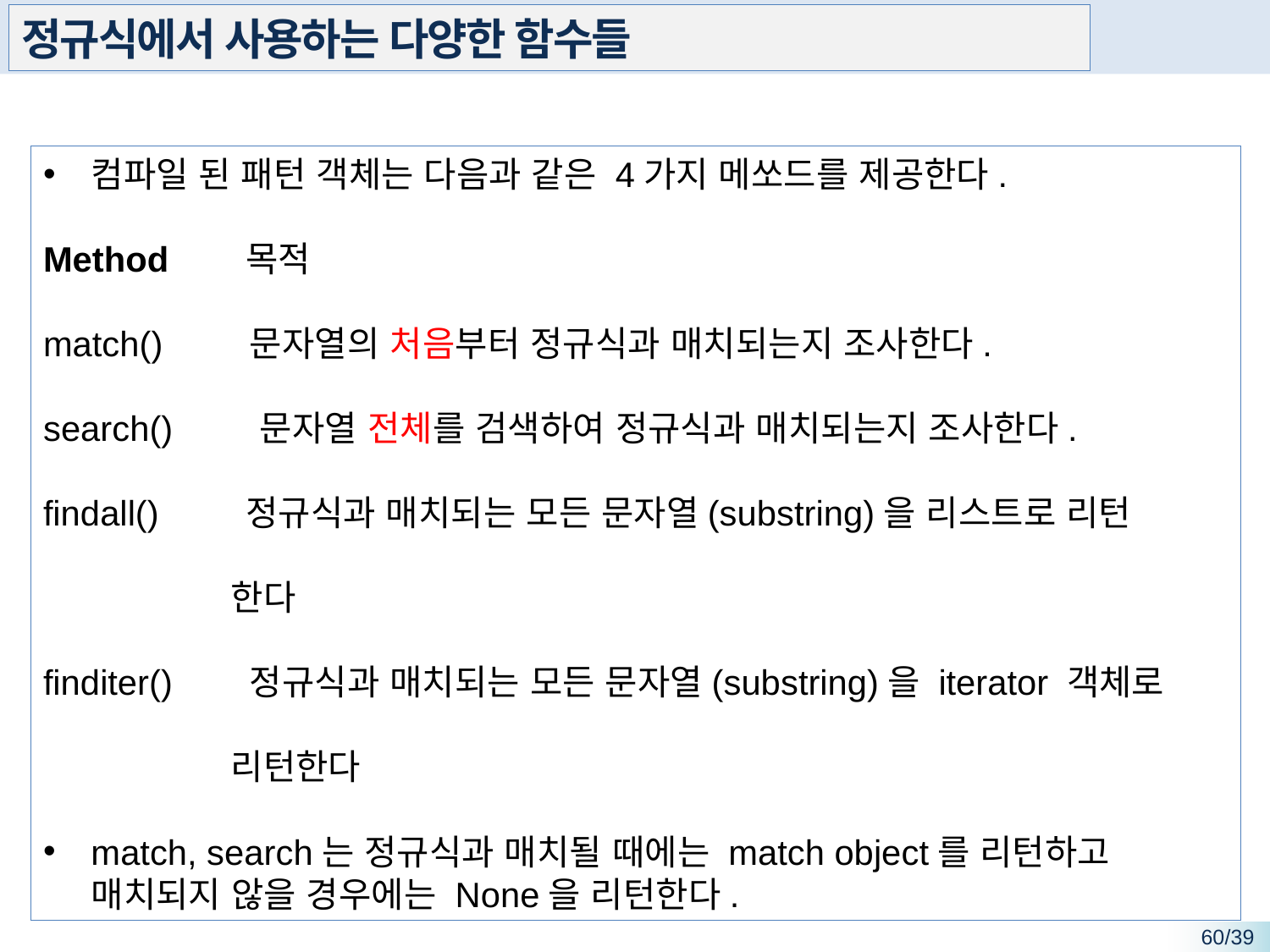

# 정규식에서 사용하는 다양한 함수들
컴파일 된 패턴 객체는 다음과 같은 4가지 메쏘드를 제공한다.

Method       목적

match()        문자열의 처음부터 정규식과 매치되는지 조사한다.

search()        문자열 전체를 검색하여 정규식과 매치되는지 조사한다.

findall()        정규식과 매치되는 모든 문자열(substring)을 리스트로 리턴
                  한다

finditer()       정규식과 매치되는 모든 문자열(substring)을 iterator 객체로
                  리턴한다

match, search는 정규식과 매치될 때에는 match object를 리턴하고 매치되지 않을 경우에는 None을 리턴한다.